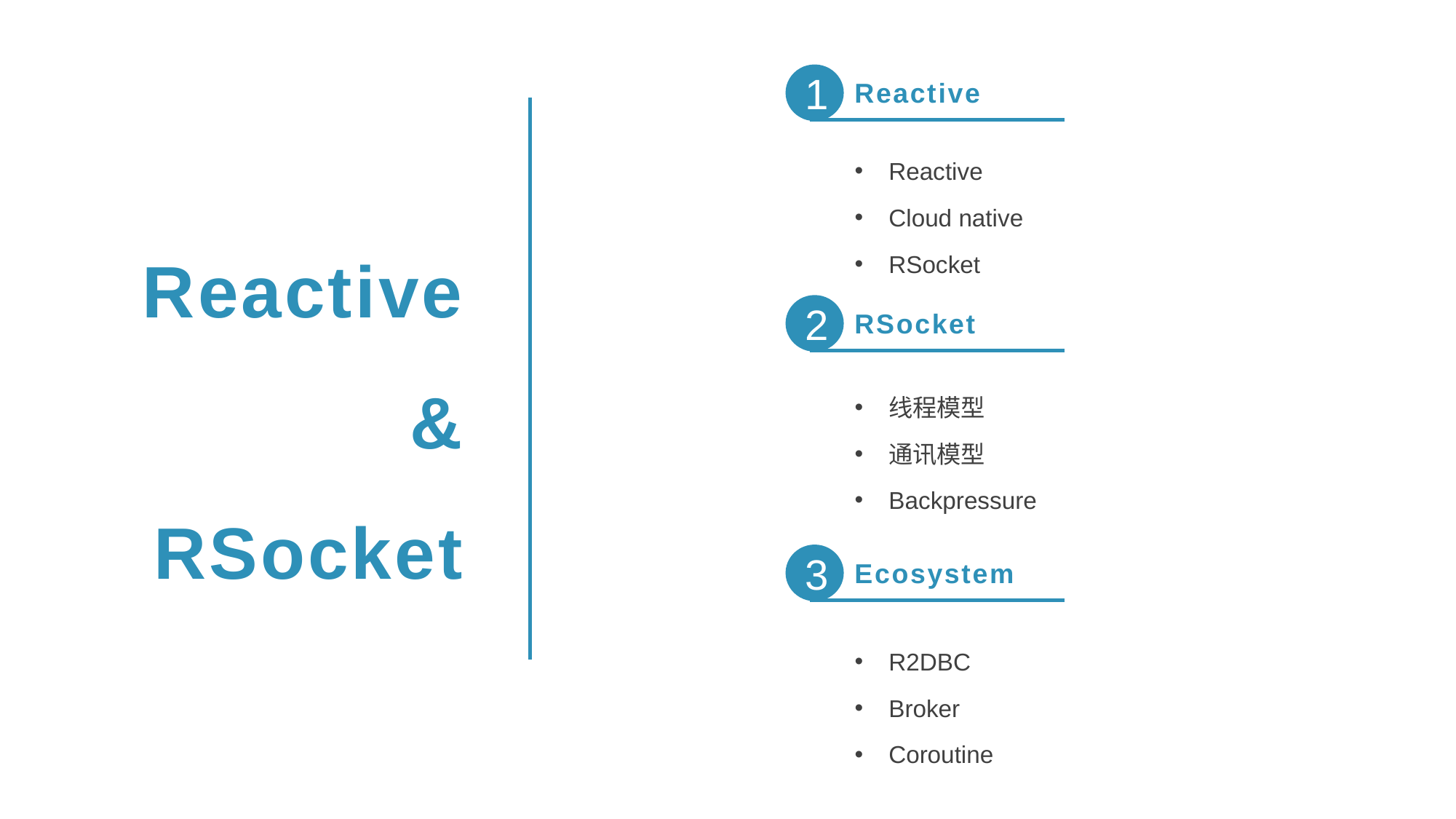

1
Reactive
Reactive
Cloud native
RSocket
Reactive
&
RSocket
2
RSocket
线程模型
通讯模型
Backpressure

3
Ecosystem
R2DBC
Broker
Coroutine